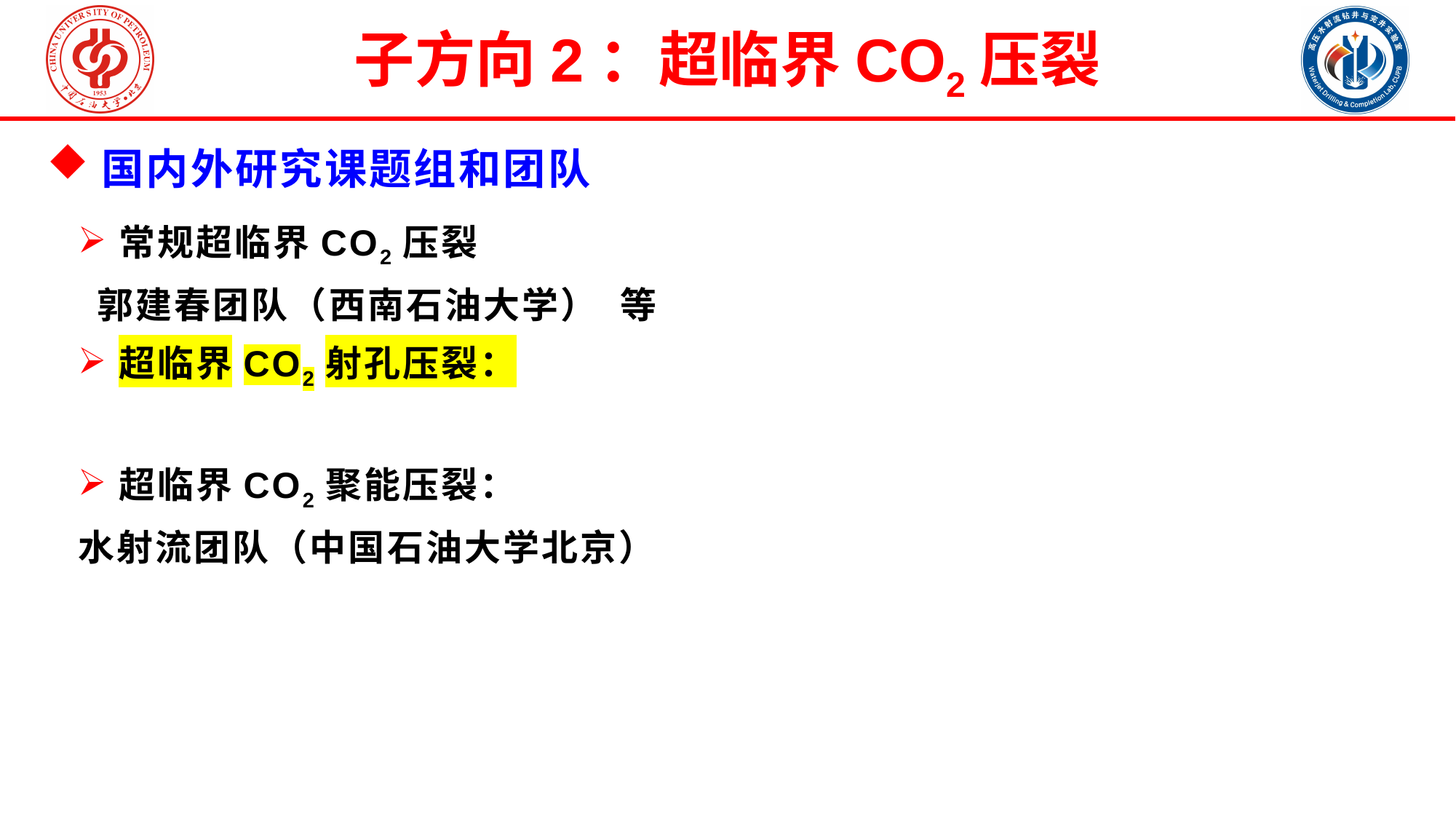

子方向2：超临界CO2压裂
国内外研究课题组和团队
常规超临界CO2压裂
 郭建春团队（西南石油大学）  等
超临界CO2射孔压裂：

超临界CO2聚能压裂：
水射流团队（中国石油大学北京）